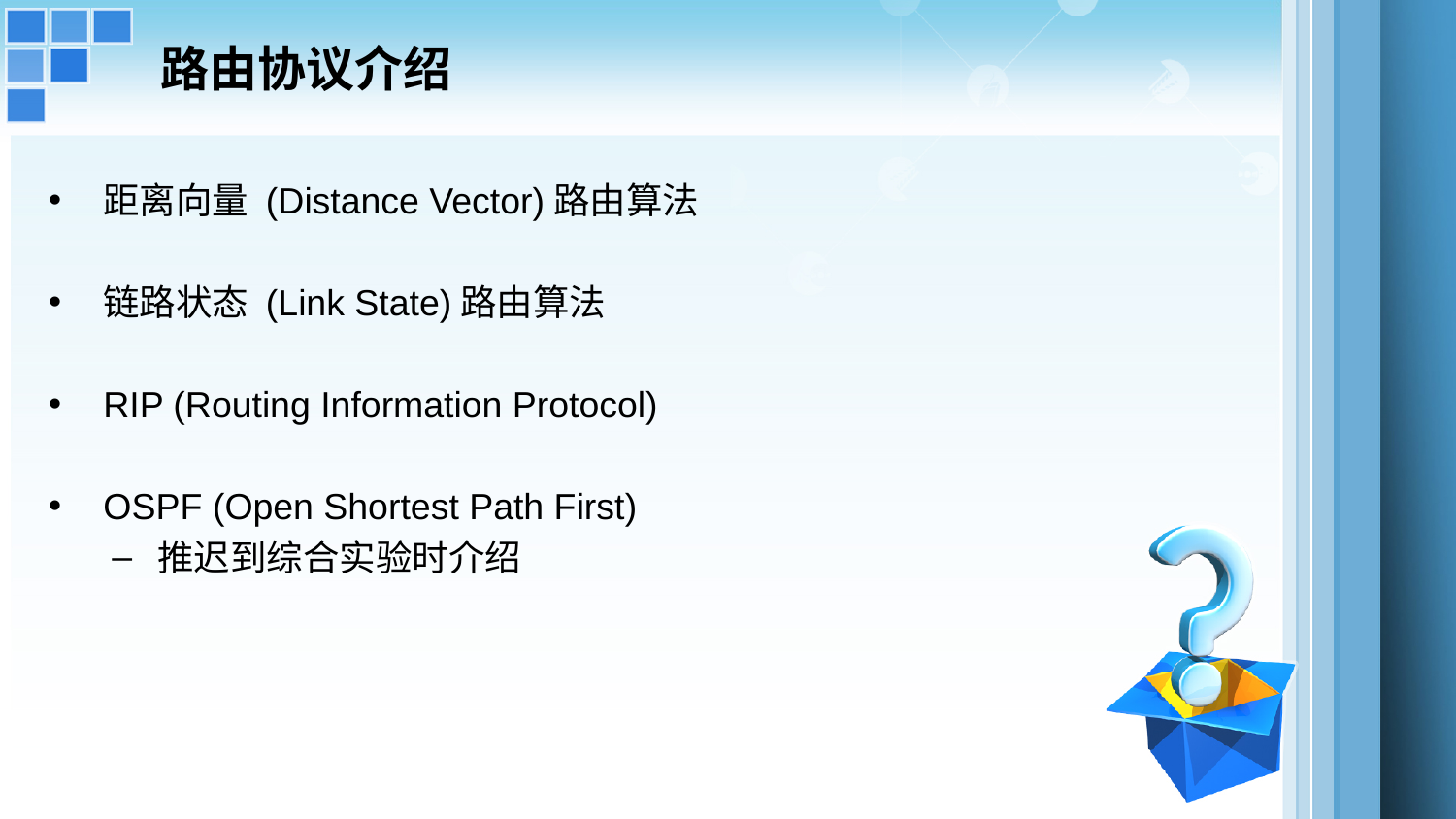

# 路由协议介绍
距离向量 (Distance Vector)路由算法

链路状态 (Link State)路由算法

RIP (Routing Information Protocol)

OSPF (Open Shortest Path First)
推迟到综合实验时介绍